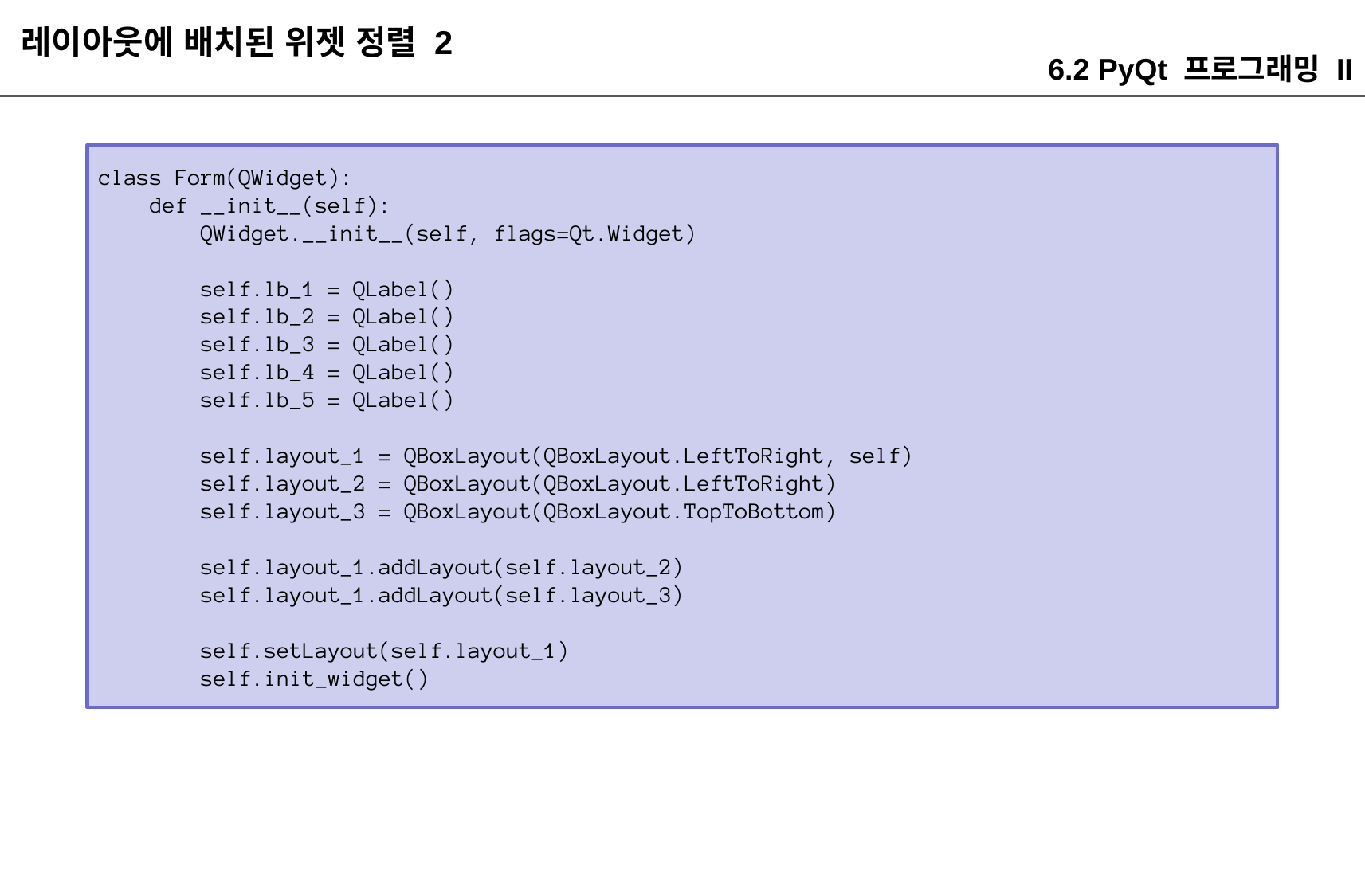

레이아웃에 배치된 위젯 정렬 2
6.2 PyQt 프로그래밍 II
class Form(QWidget):
    def __init__(self):
        QWidget.__init__(self, flags=Qt.Widget)

        self.lb_1 = QLabel()
        self.lb_2 = QLabel()
        self.lb_3 = QLabel()
        self.lb_4 = QLabel()
        self.lb_5 = QLabel()

        self.layout_1 = QBoxLayout(QBoxLayout.LeftToRight, self)
        self.layout_2 = QBoxLayout(QBoxLayout.LeftToRight)
        self.layout_3 = QBoxLayout(QBoxLayout.TopToBottom)

        self.layout_1.addLayout(self.layout_2)
        self.layout_1.addLayout(self.layout_3)

        self.setLayout(self.layout_1)
        self.init_widget()